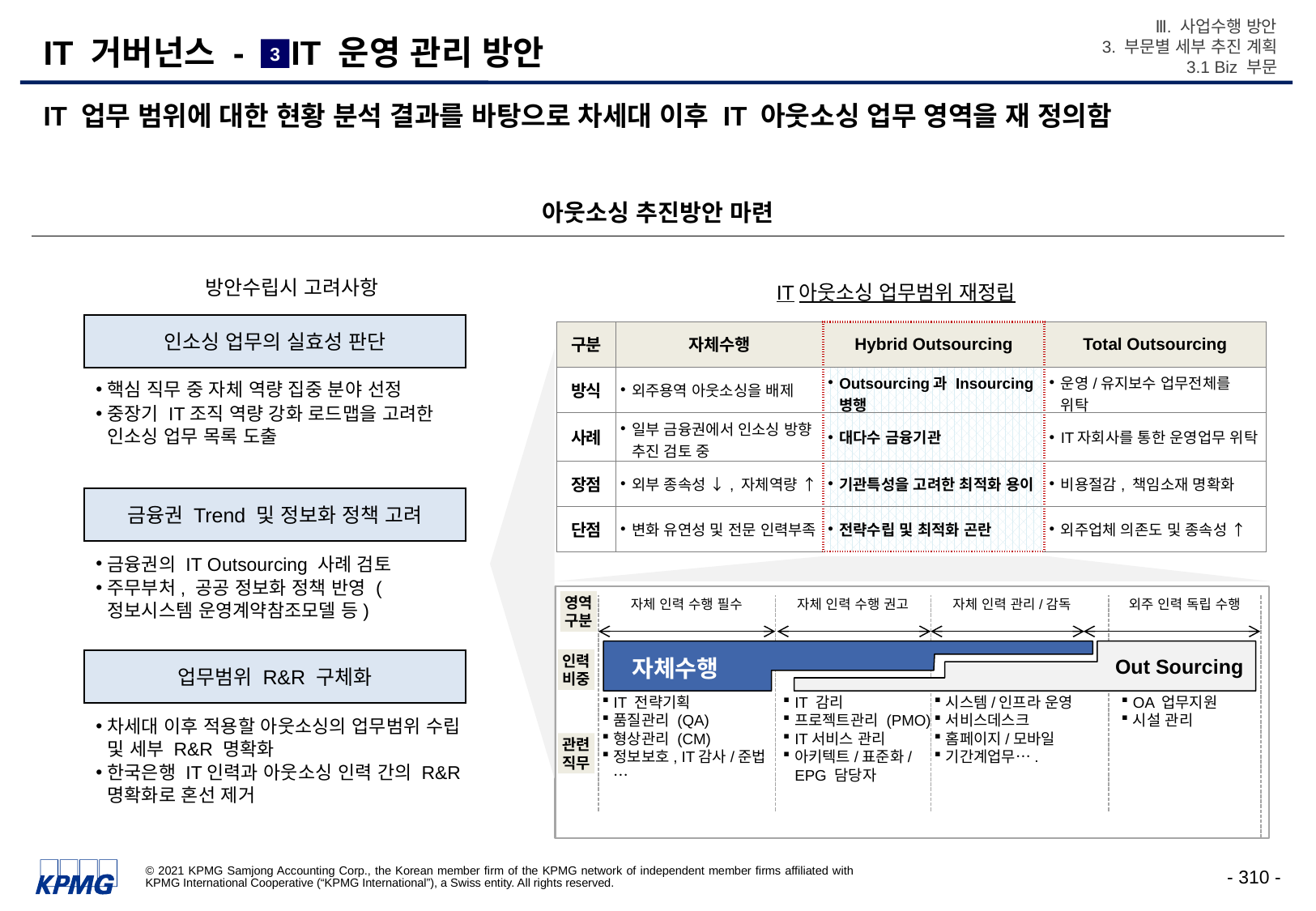

Ⅲ. 사업수행 방안
3. 부문별 세부 추진 계획
3.1 Biz 부문
# IT 거버넌스 -     IT 운영 관리 방안
3
IT 업무 범위에 대한 현황 분석 결과를 바탕으로 차세대 이후 IT 아웃소싱 업무 영역을 재 정의함
아웃소싱 추진방안 마련
방안수립시 고려사항
IT아웃소싱 업무범위 재정립
인소싱 업무의 실효성 판단
| 구분 | 자체수행 | Hybrid Outsourcing | Total Outsourcing |
| --- | --- | --- | --- |
| 방식 | 외주용역 아웃소싱을 배제 | Outsourcing과 Insourcing병행 | 운영/유지보수 업무전체를 위탁 |
| 사례 | 일부 금융권에서 인소싱 방향 추진 검토 중 | 대다수 금융기관 | IT자회사를 통한 운영업무 위탁 |
| 장점 | 외부 종속성 ↓, 자체역량 ↑ | 기관특성을 고려한 최적화 용이 | 비용절감, 책임소재 명확화 |
| 단점 | 변화 유연성 및 전문 인력부족 | 전략수립 및 최적화 곤란 | 외주업체 의존도 및 종속성 ↑ |
핵심 직무 중 자체 역량 집중 분야 선정
중장기 IT조직 역량 강화 로드맵을 고려한 인소싱 업무 목록 도출
금융권 Trend 및 정보화 정책 고려

금융권의 IT Outsourcing 사례 검토
주무부처, 공공 정보화 정책 반영 (정보시스템 운영계약참조모델 등)

자체 인력 수행 필수
자체 인력 수행 권고
자체 인력 관리/감독
외주 인력 독립 수행
영역
구분

Out Sourcing
자체수행
인력
비중
IT 전략기획
품질관리 (QA)
형상관리 (CM)
정보보호, IT감사/준법…
IT 감리
프로젝트관리 (PMO)
IT서비스 관리
아키텍트/표준화/EPG 담당자
OA 업무지원
시설 관리
시스템/인프라 운영
서비스데스크
홈페이지/모바일
기간계업무….
관련
직무
업무범위 R&R 구체화
차세대 이후 적용할 아웃소싱의 업무범위 수립 및 세부 R&R 명확화
한국은행 IT인력과 아웃소싱 인력 간의 R&R 명확화로 혼선 제거